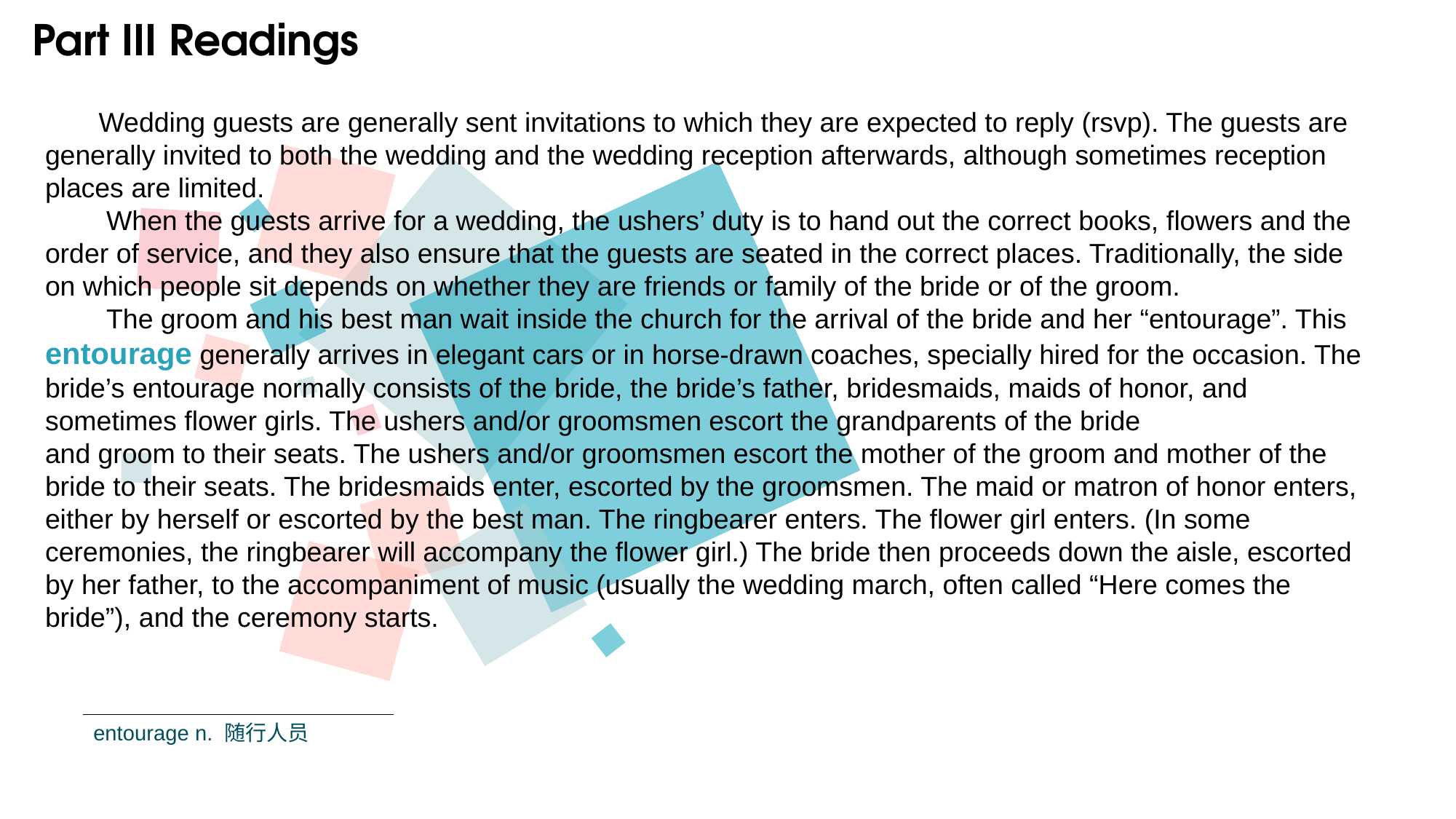

Part III Readings
       Wedding guests are generally sent invitations to which they are expected to reply (rsvp). The guests are generally invited to both the wedding and the wedding reception afterwards, although sometimes reception places are limited.
        When the guests arrive for a wedding, the ushers’ duty is to hand out the correct books, flowers and the order of service, and they also ensure that the guests are seated in the correct places. Traditionally, the side on which people sit depends on whether they are friends or family of the bride or of the groom.
        The groom and his best man wait inside the church for the arrival of the bride and her “entourage”. This entourage generally arrives in elegant cars or in horse-drawn coaches, specially hired for the occasion. The bride’s entourage normally consists of the bride, the bride’s father, bridesmaids, maids of honor, and sometimes flower girls. The ushers and/or groomsmen escort the grandparents of the bride
and groom to their seats. The ushers and/or groomsmen escort the mother of the groom and mother of the bride to their seats. The bridesmaids enter, escorted by the groomsmen. The maid or matron of honor enters, either by herself or escorted by the best man. The ringbearer enters. The flower girl enters. (In some ceremonies, the ringbearer will accompany the flower girl.) The bride then proceeds down the aisle, escorted by her father, to the accompaniment of music (usually the wedding march, often called “Here comes the bride”), and the ceremony starts.
entourage n. 随行人员